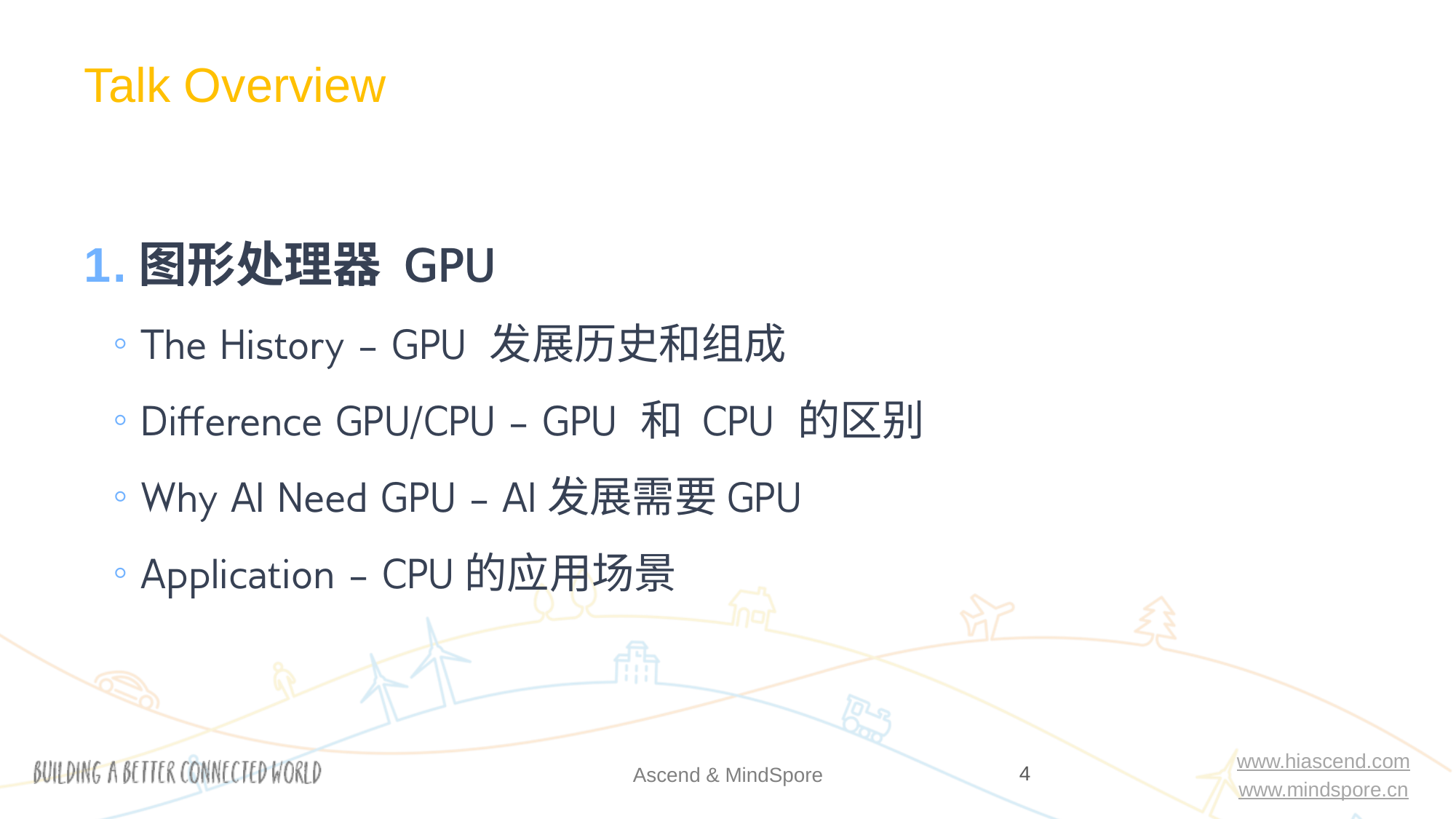

Talk Overview
图形处理器 GPU
The History – GPU 发展历史和组成
Difference GPU/CPU – GPU 和 CPU 的区别
Why AI Need GPU – AI发展需要GPU
Application – CPU的应用场景